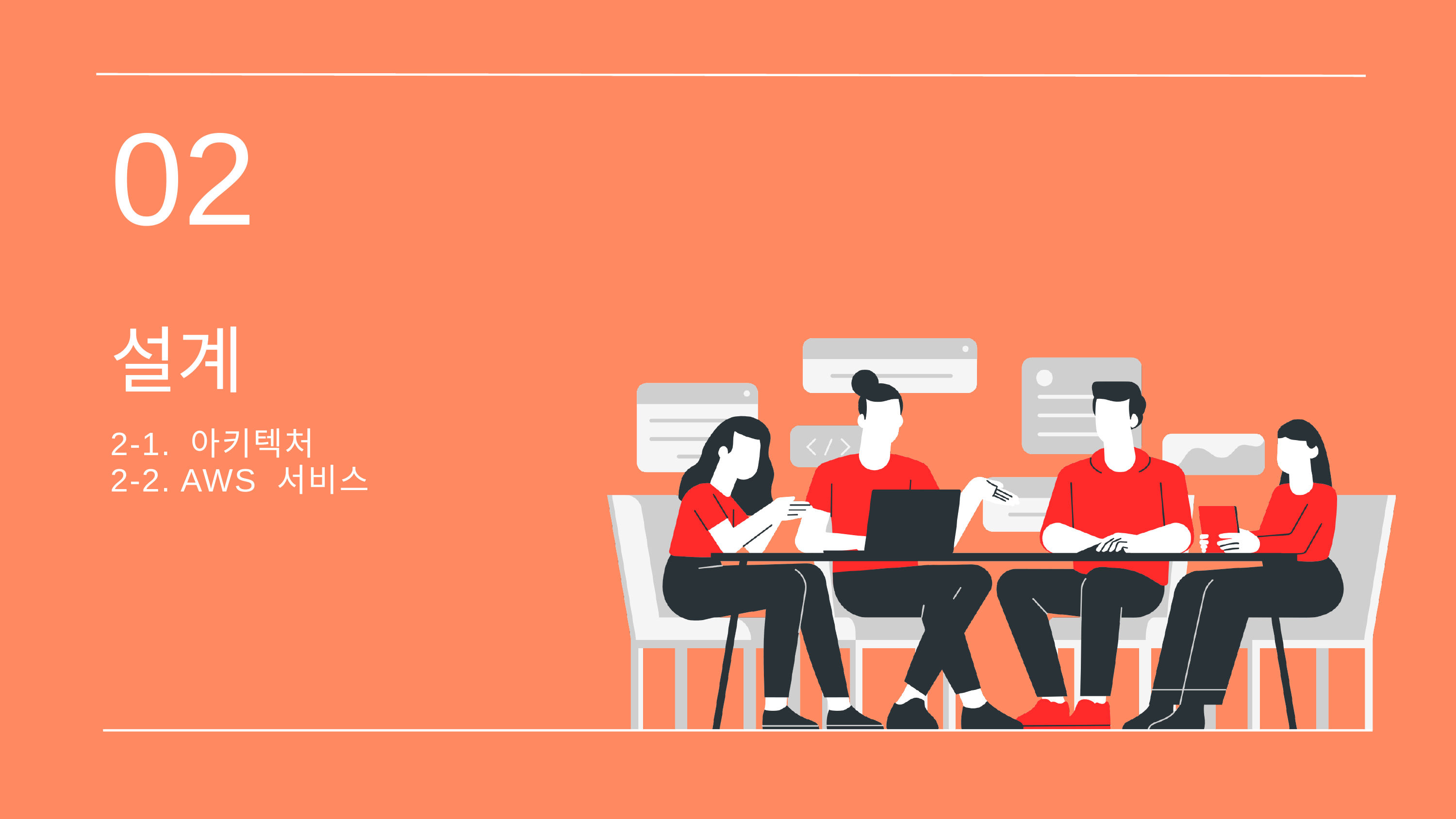

02
설계

2-1. 아키텍처
2-2. AWS 서비스